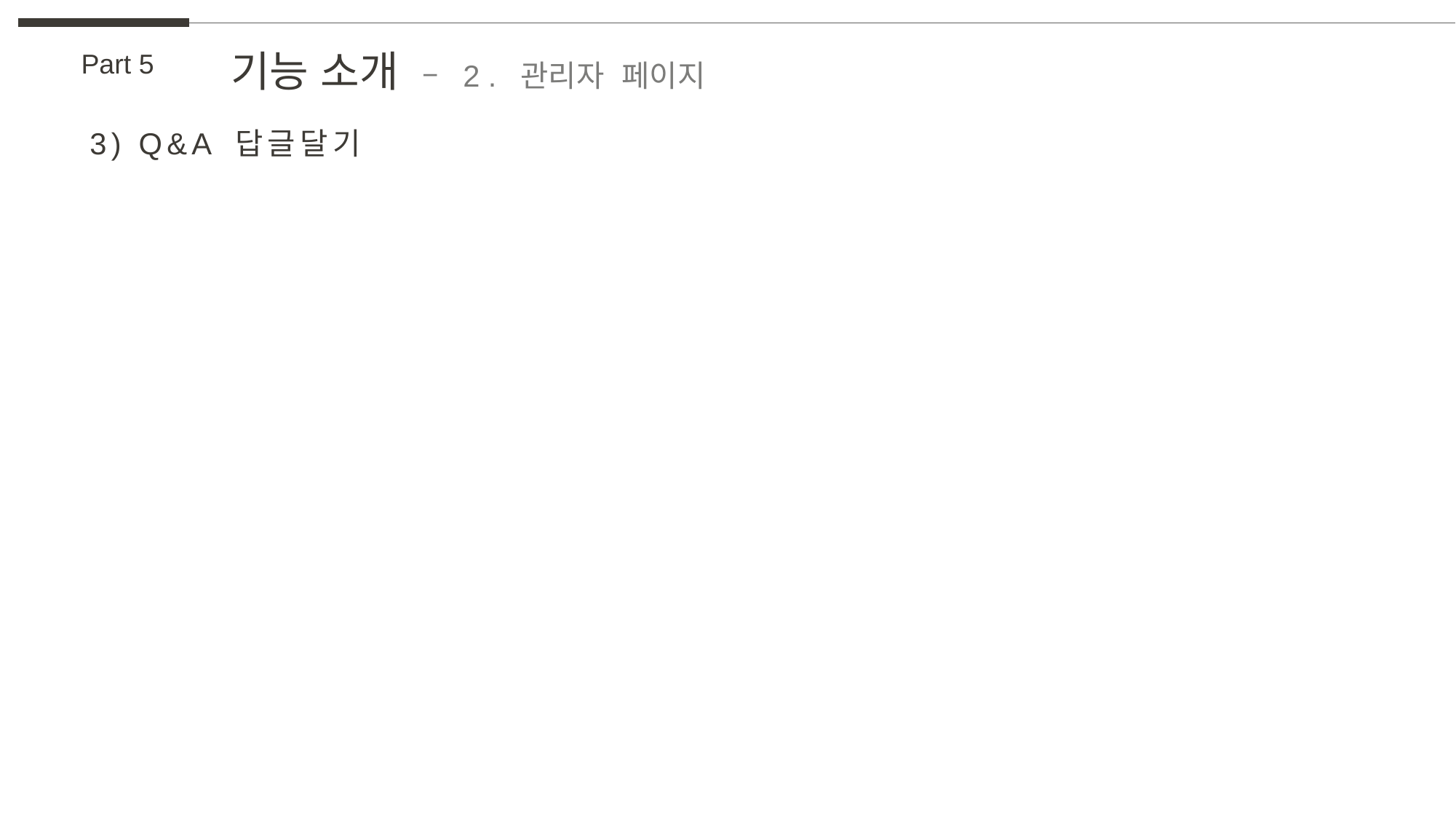

기능 소개  –  2 .  관리자  페이지
Part 5
3) Q&A 답글달기